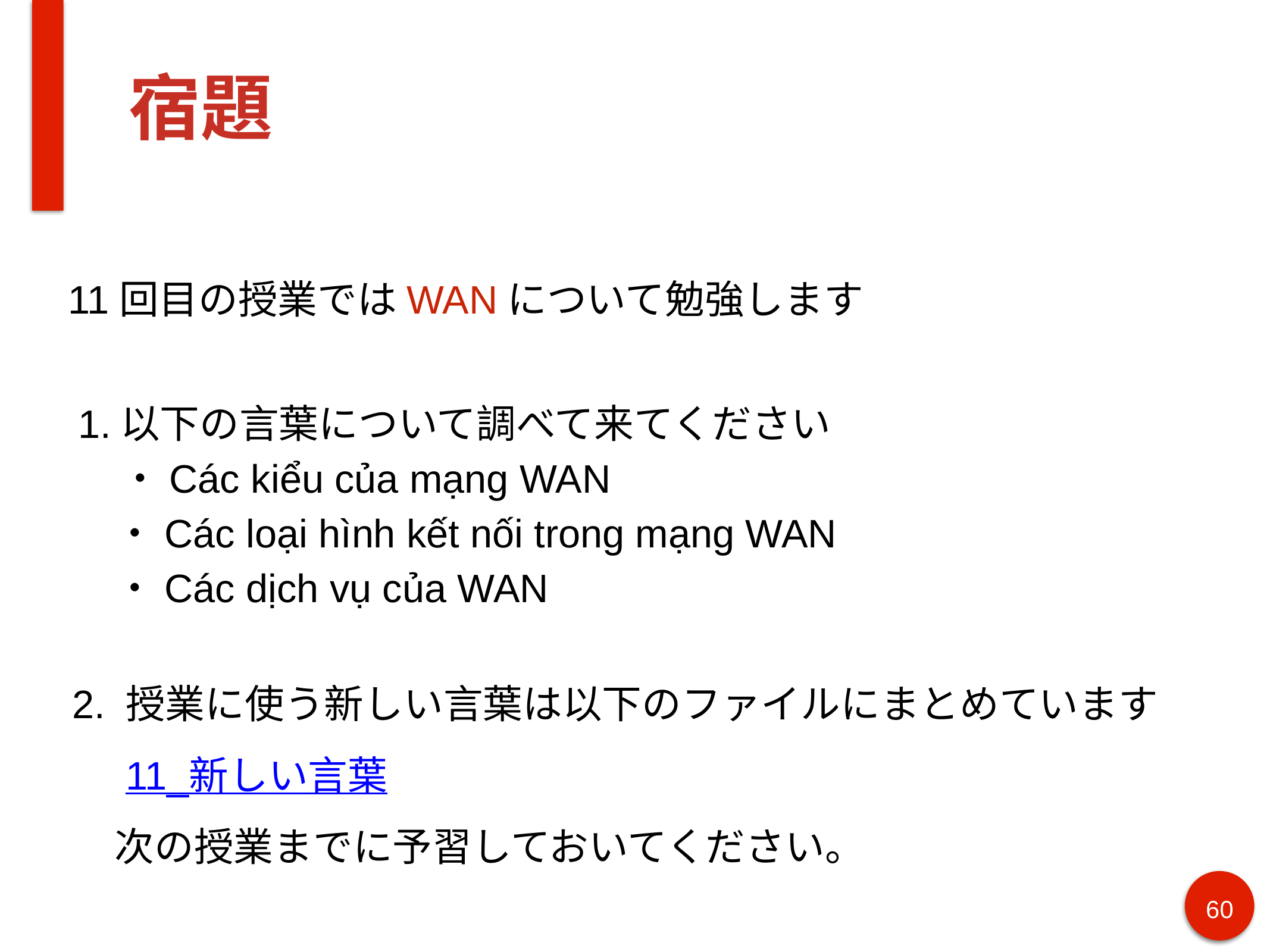

# 宿題
11回目の授業ではWANについて勉強します
以下の言葉について調べて来てください
・Các kiểu của mạng WAN
　・Các loại hình kết nối trong mạng WAN
　・Các dịch vụ của WAN
2. 授業に使う新しい言葉は以下のファイルにまとめています
    11_新しい言葉
   次の授業までに予習しておいてください。

60